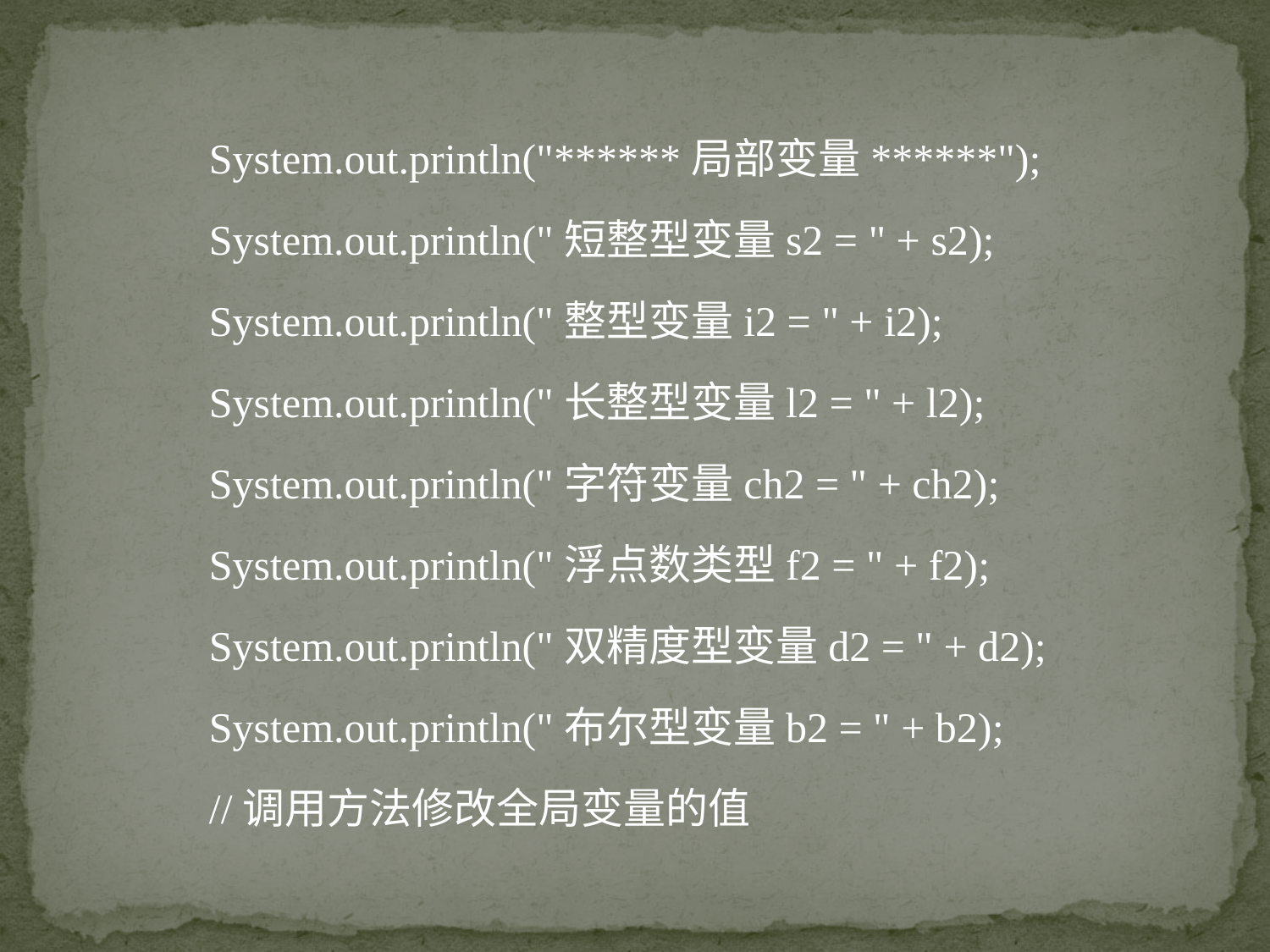

System.out.println("******局部变量******");
System.out.println("短整型变量s2 = " + s2);
System.out.println("整型变量i2 = " + i2);
System.out.println("长整型变量l2 = " + l2);
System.out.println("字符变量ch2 = " + ch2);
System.out.println("浮点数类型f2 = " + f2);
System.out.println("双精度型变量d2 = " + d2);
System.out.println("布尔型变量b2 = " + b2);
//调用方法修改全局变量的值